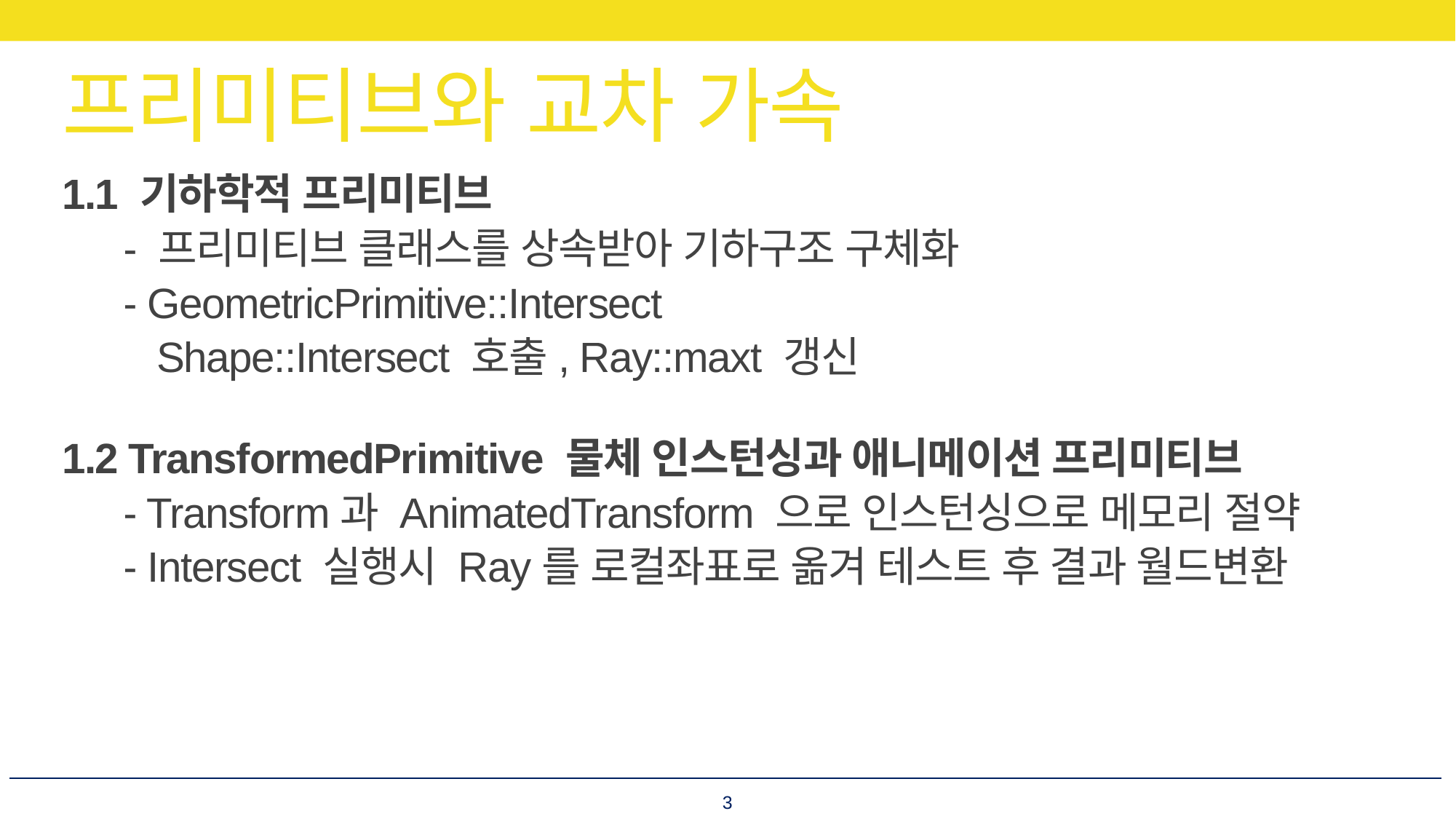

# 프리미티브와 교차 가속
1.1 기하학적 프리미티브
	- 프리미티브 클래스를 상속받아 기하구조 구체화
	- GeometricPrimitive::Intersect
 	   Shape::Intersect 호출, Ray::maxt 갱신

1.2 TransformedPrimitive 물체 인스턴싱과 애니메이션 프리미티브
	- Transform과 AnimatedTransform 으로 인스턴싱으로 메모리 절약
	- Intersect 실행시 Ray를 로컬좌표로 옮겨 테스트 후 결과 월드변환
3